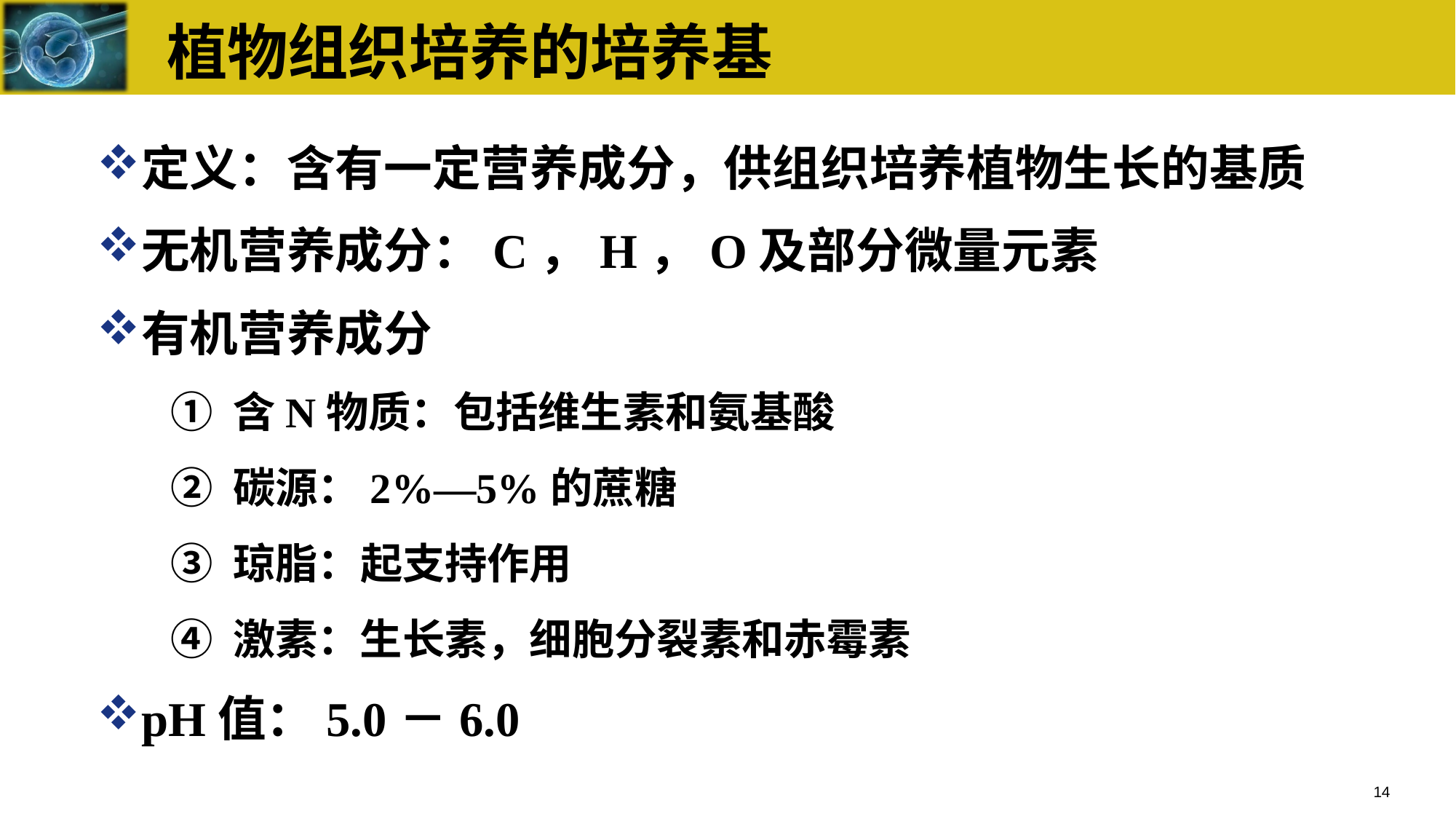

# 植物组织培养的培养基
定义：含有一定营养成分，供组织培养植物生长的基质
无机营养成分：C，H，O及部分微量元素
有机营养成分
  ① 含N物质：包括维生素和氨基酸
  ② 碳源：2%—5%的蔗糖
  ③ 琼脂：起支持作用
  ④ 激素：生长素，细胞分裂素和赤霉素
pH值：5.0－6.0
14